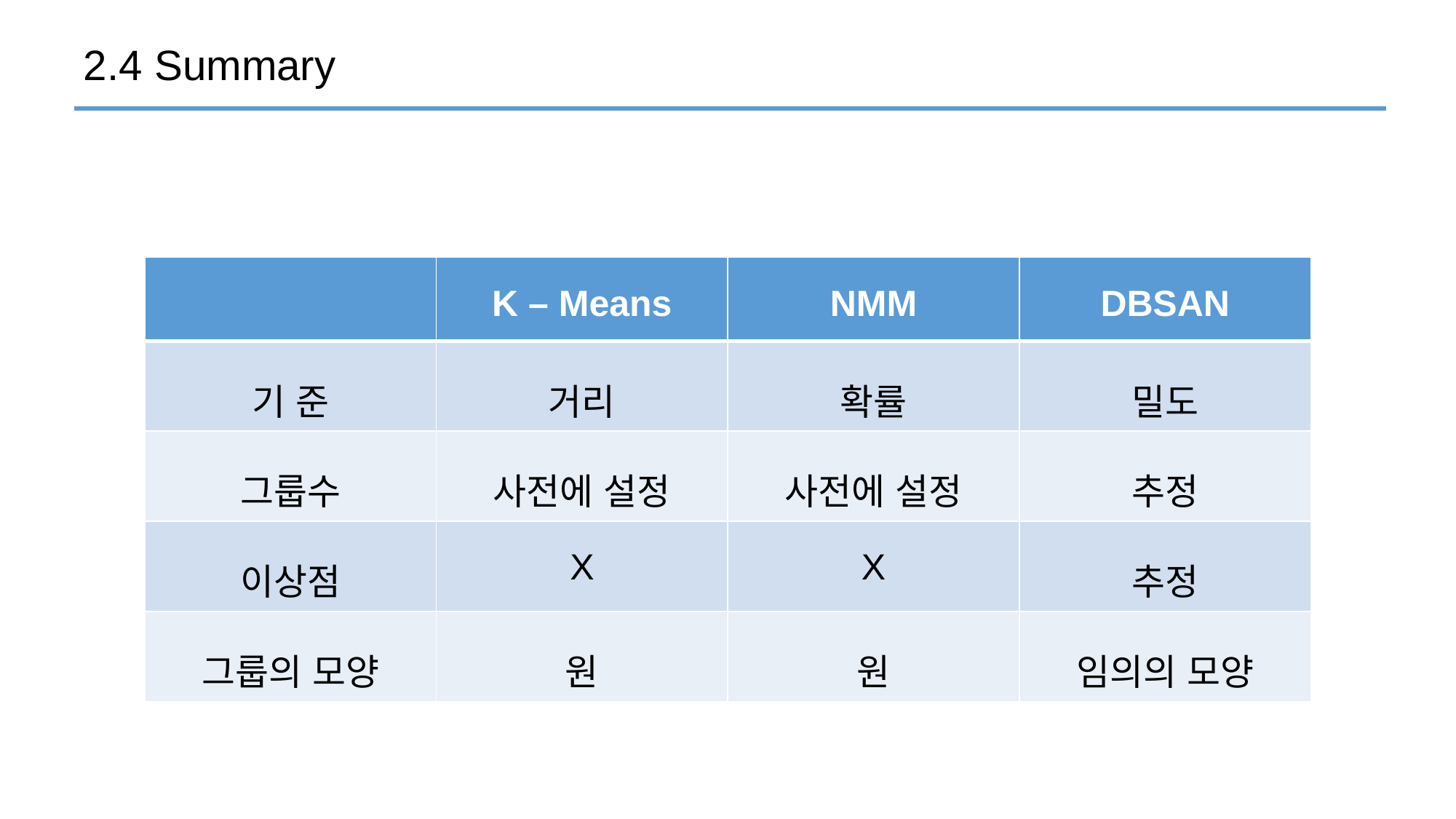

# 2.4 Summary

|  | K – Means | NMM | DBSAN |
| --- | --- | --- | --- |
| 기 준 | 거리 | 확률 | 밀도 |
| 그룹수 | 사전에 설정 | 사전에 설정 | 추정 |
| 이상점 | X | X | 추정 |
| 그룹의 모양 | 원 | 원 | 임의의 모양 |